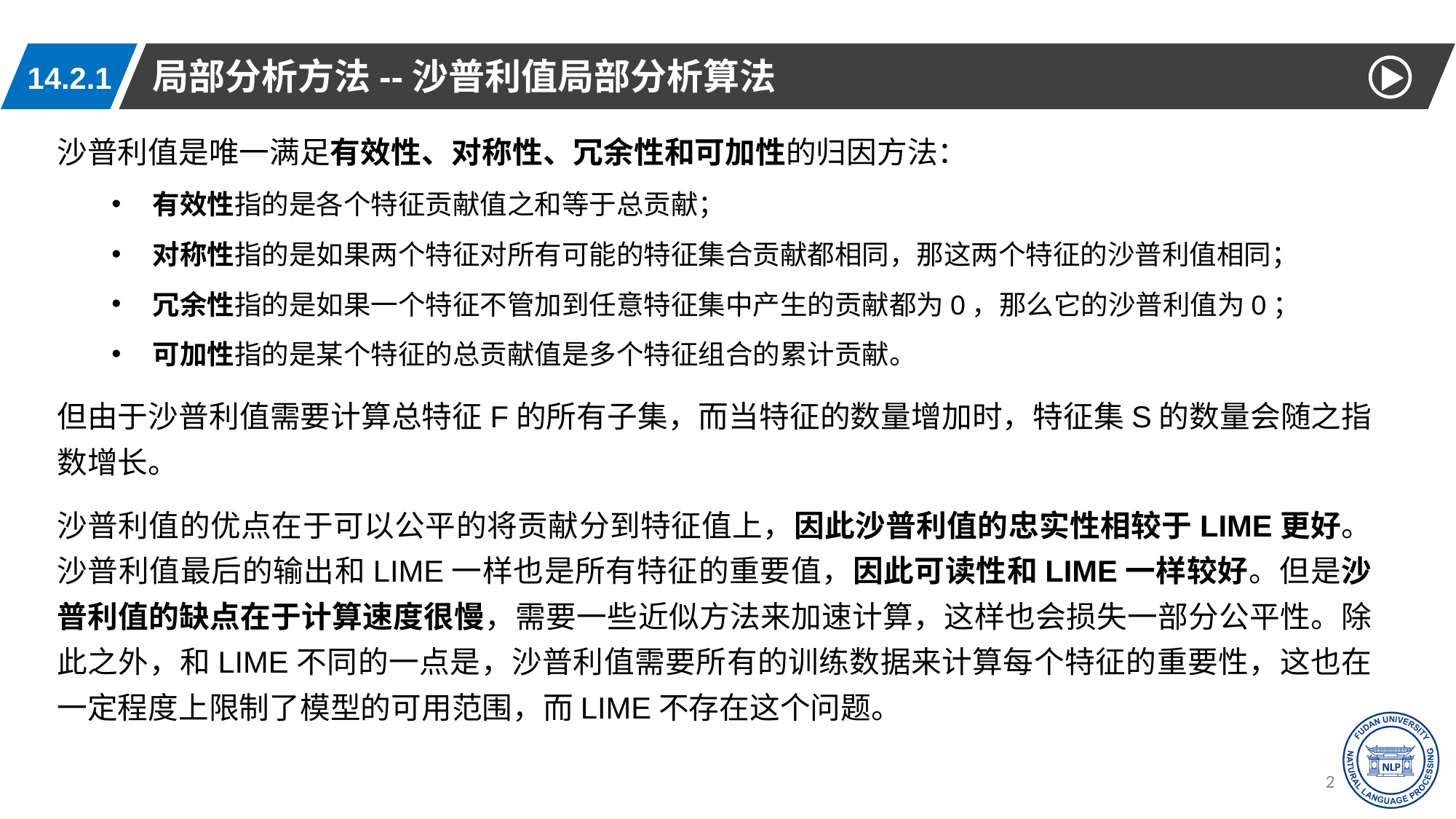

局部分析方法--沙普利值局部分析算法
14.2.1

沙普利值是唯一满足有效性、对称性、冗余性和可加性的归因方法：
有效性指的是各个特征贡献值之和等于总贡献；
对称性指的是如果两个特征对所有可能的特征集合贡献都相同，那这两个特征的沙普利值相同；
冗余性指的是如果一个特征不管加到任意特征集中产生的贡献都为0，那么它的沙普利值为0；
可加性指的是某个特征的总贡献值是多个特征组合的累计贡献。
但由于沙普利值需要计算总特征F的所有子集，而当特征的数量增加时，特征集S的数量会随之指数增长。
沙普利值的优点在于可以公平的将贡献分到特征值上，因此沙普利值的忠实性相较于LIME更好。沙普利值最后的输出和LIME一样也是所有特征的重要值，因此可读性和LIME一样较好。但是沙普利值的缺点在于计算速度很慢，需要一些近似方法来加速计算，这样也会损失一部分公平性。除此之外，和LIME不同的一点是，沙普利值需要所有的训练数据来计算每个特征的重要性，这也在一定程度上限制了模型的可用范围，而LIME不存在这个问题。
25